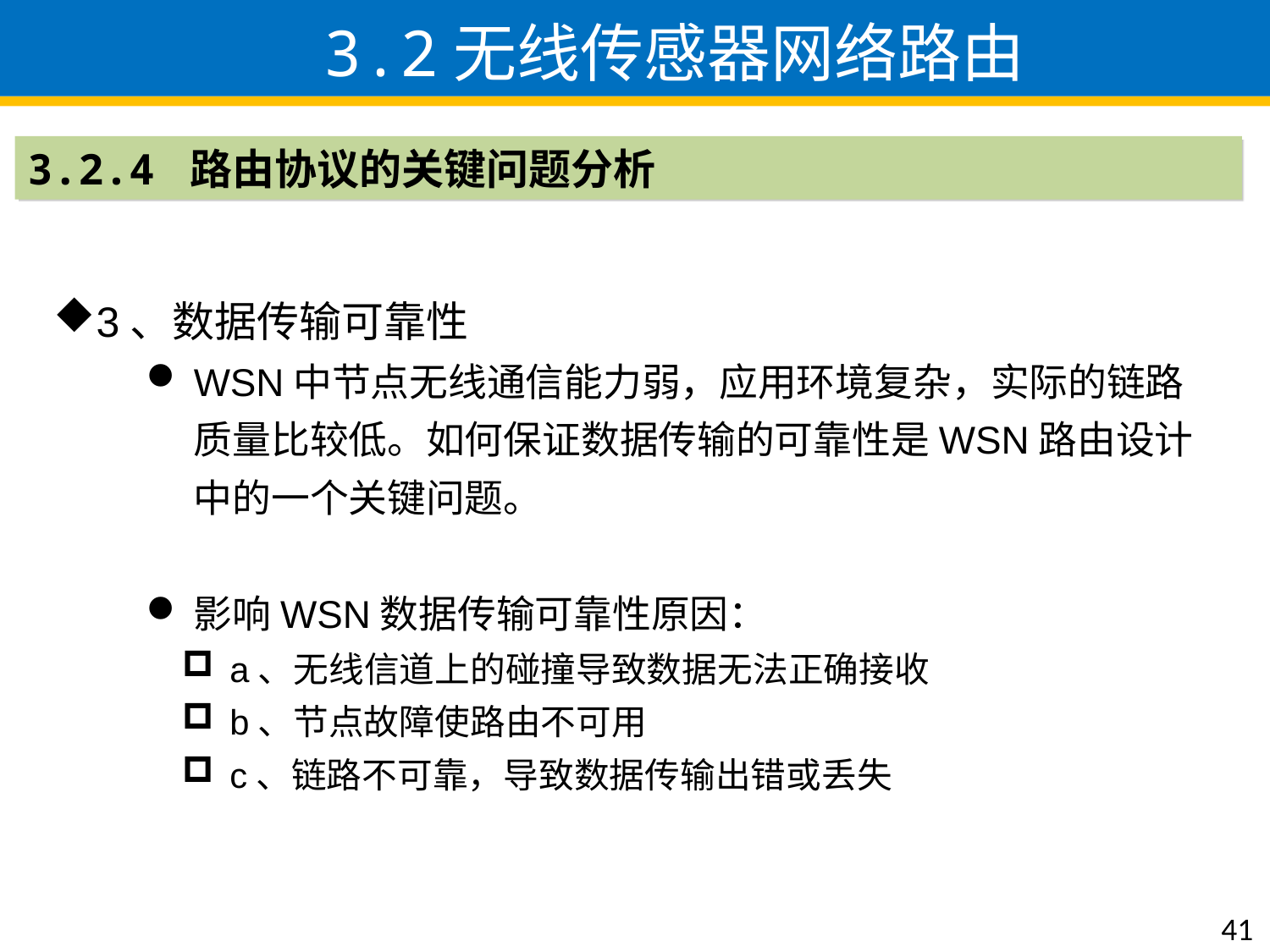

3.2无线传感器网络路由
3.2.4 路由协议的关键问题分析
3、数据传输可靠性
WSN中节点无线通信能力弱，应用环境复杂，实际的链路质量比较低。如何保证数据传输的可靠性是WSN路由设计中的一个关键问题。

影响WSN数据传输可靠性原因：
a、无线信道上的碰撞导致数据无法正确接收
b、节点故障使路由不可用
c、链路不可靠，导致数据传输出错或丢失
41